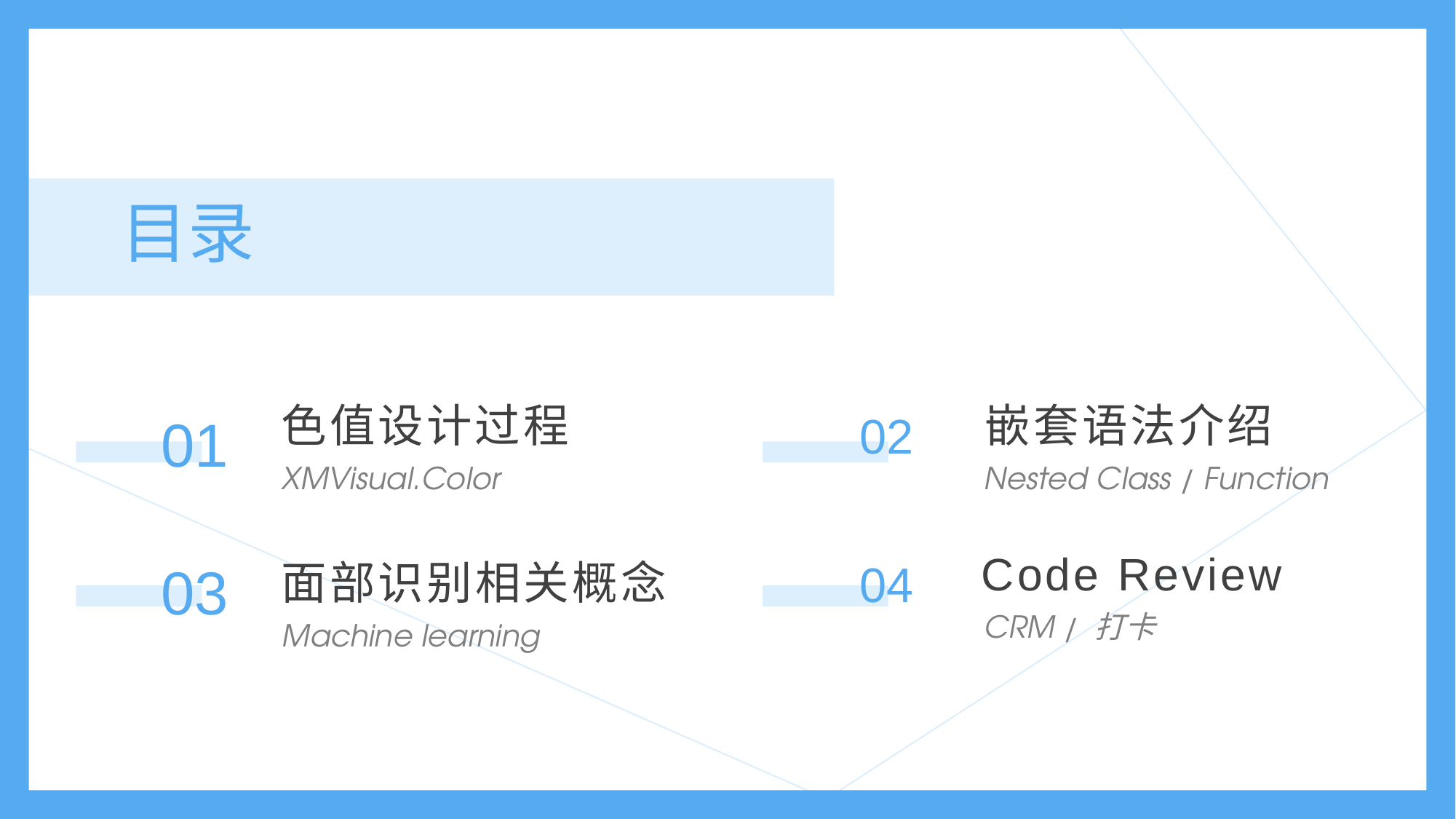

# 目录
嵌套语法介绍
色值设计过程
02
01

XMVisual.Color
Nested Class / Function
Code Review
04
面部识别相关概念
03

CRM / 打卡
Machine learning